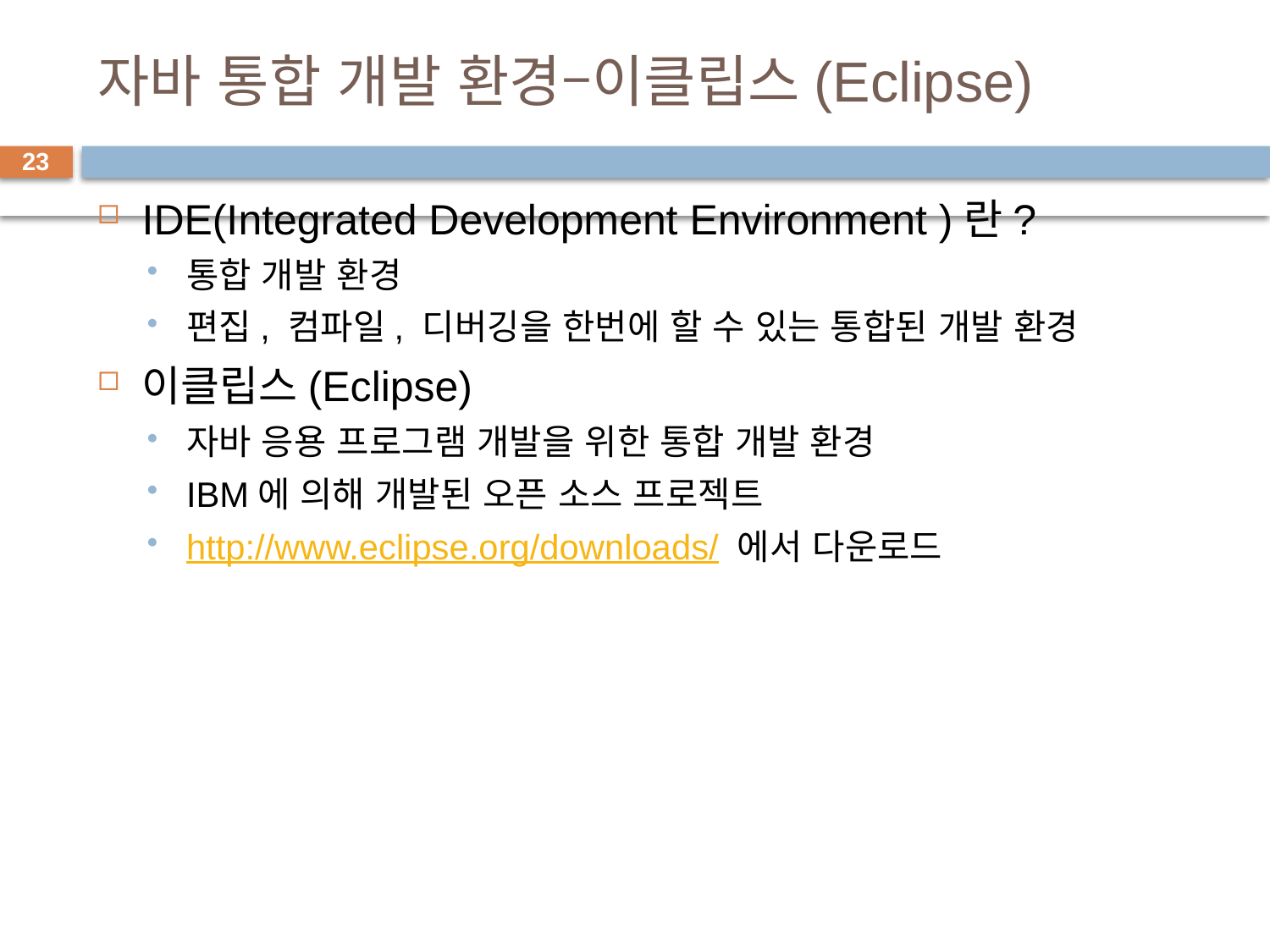

# 자바 통합 개발 환경–이클립스(Eclipse)
23
IDE(Integrated Development Environment )란?
통합 개발 환경
편집, 컴파일, 디버깅을 한번에 할 수 있는 통합된 개발 환경
이클립스(Eclipse)
자바 응용 프로그램 개발을 위한 통합 개발 환경
IBM에 의해 개발된 오픈 소스 프로젝트
http://www.eclipse.org/downloads/ 에서 다운로드